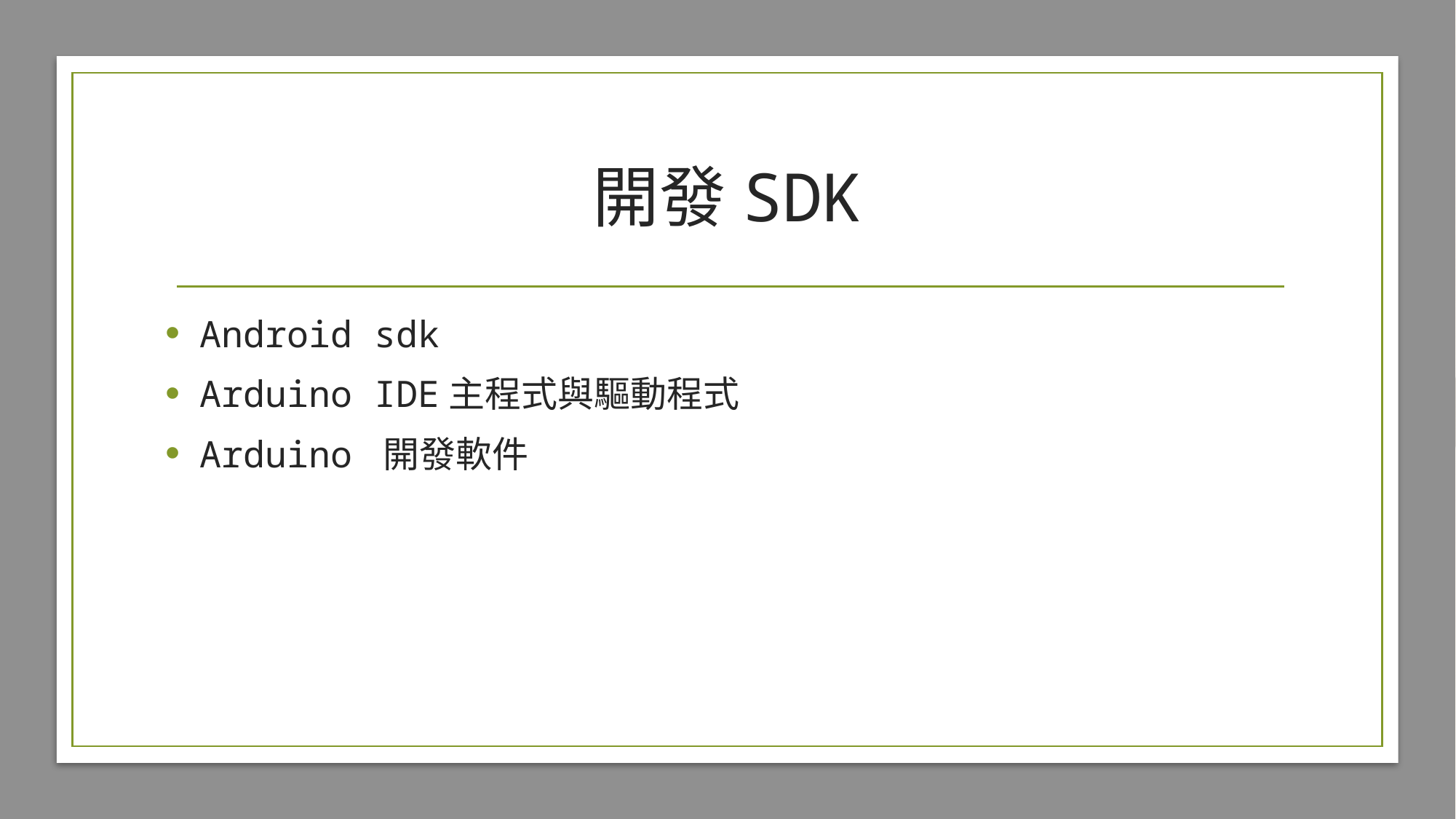

# 開發SDK
Android sdk
Arduino IDE主程式與驅動程式
Arduino 開發軟件